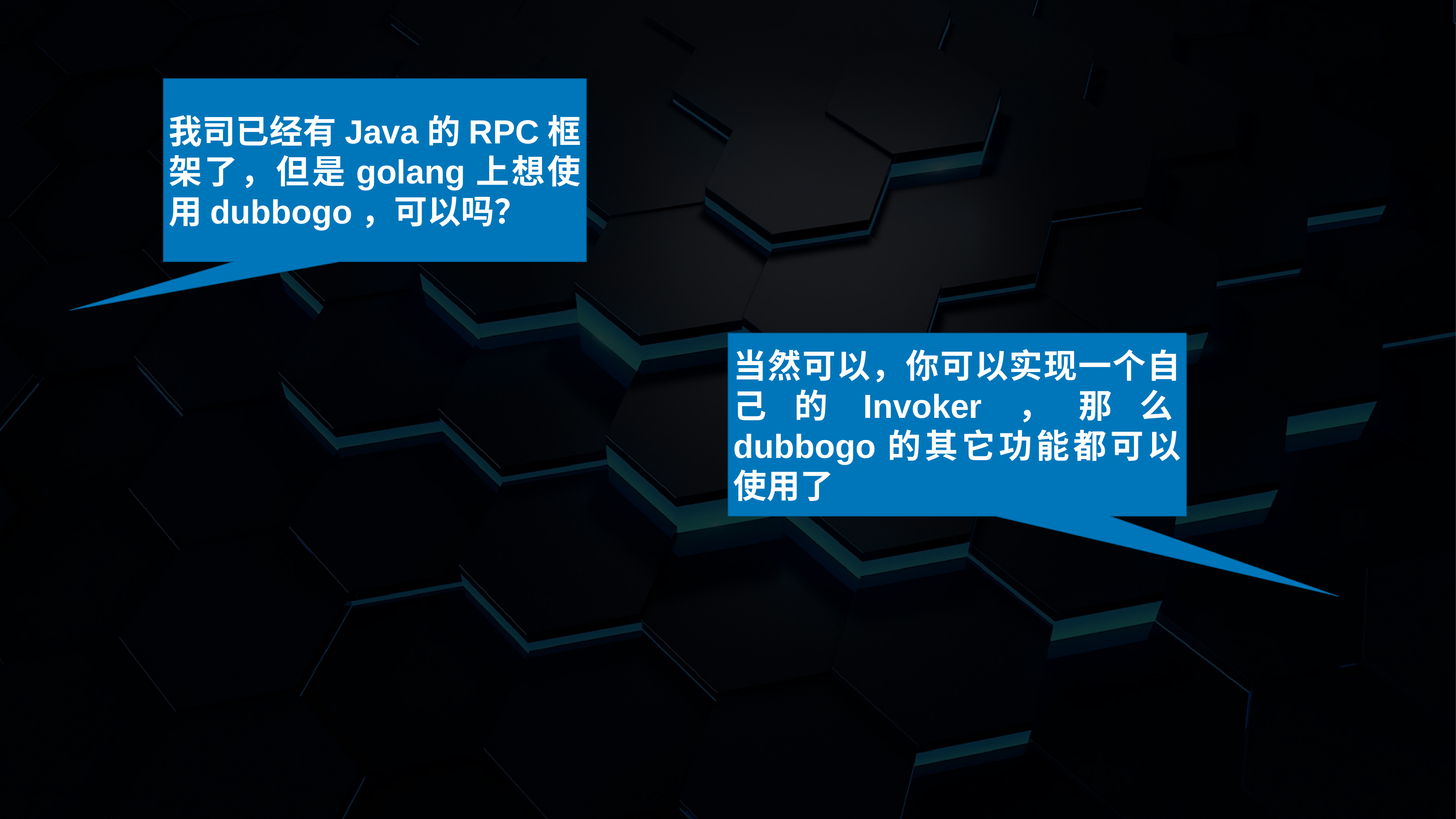

E6636BC20180234D78A0072836F0BF7012B9B20017B52B70A6D98136B1692B569B4DB638E16B8B03221924083846D7EBBA19217A31D0BB311BBFC215713E1DD124FE9FADEE2794A7548B25C761F245D6DCC1E3E77492517FB8FF11984C0F4C58DAD62B913E3
我司已经有Java的RPC框架了，但是golang上想使用dubbogo，可以吗？
当然可以，你可以实现一个自己的Invoker，那么dubbogo的其它功能都可以使用了